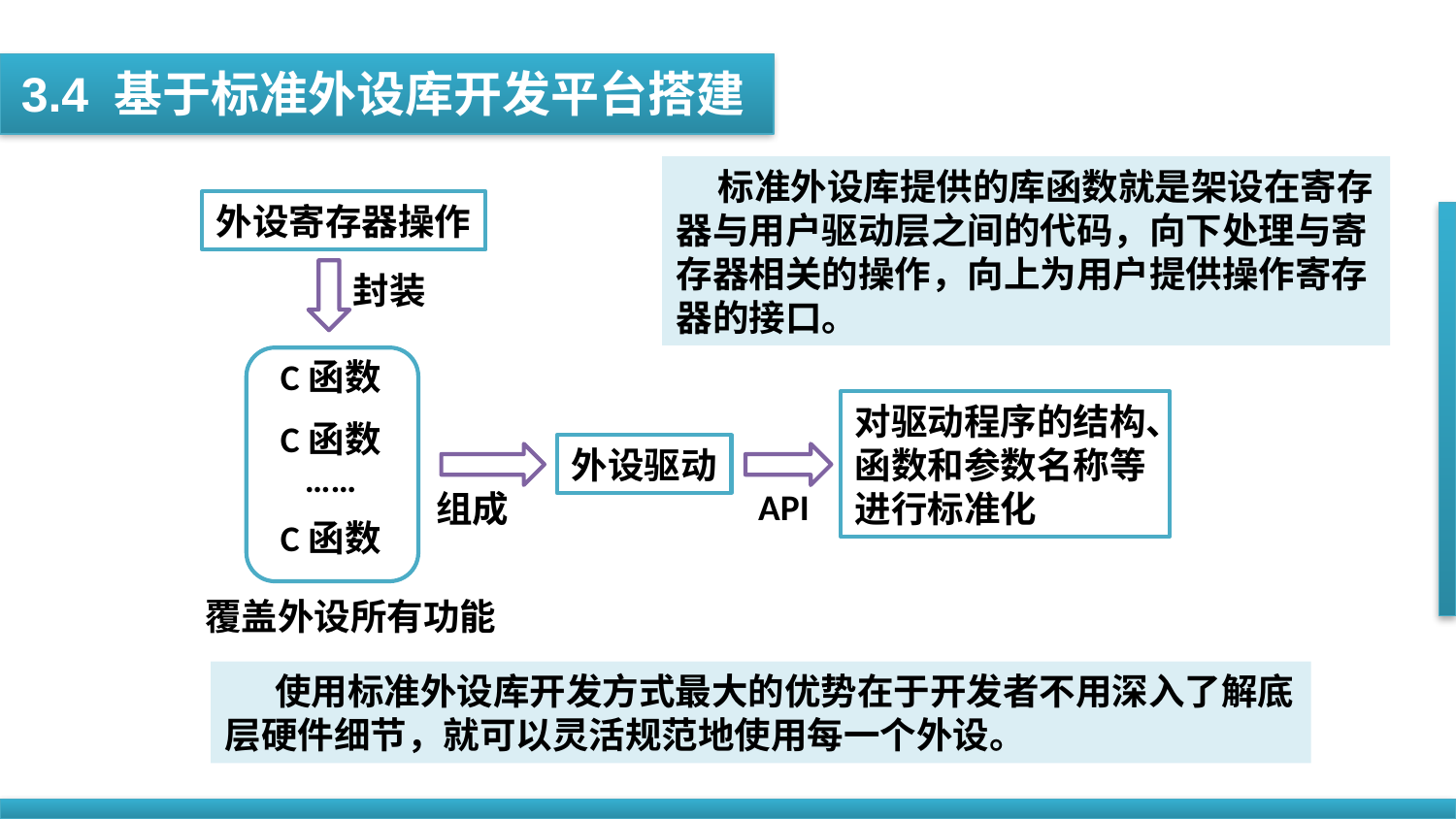

3.4 基于标准外设库开发平台搭建
    标准外设库提供的库函数就是架设在寄存器与用户驱动层之间的代码，向下处理与寄存器相关的操作，向上为用户提供操作寄存器的接口。
外设寄存器操作
封装

C函数
对驱动程序的结构、函数和参数名称等进行标准化
C函数
外设驱动

……
API
组成
C函数
覆盖外设所有功能
     使用标准外设库开发方式最大的优势在于开发者不用深入了解底层硬件细节，就可以灵活规范地使用每一个外设。